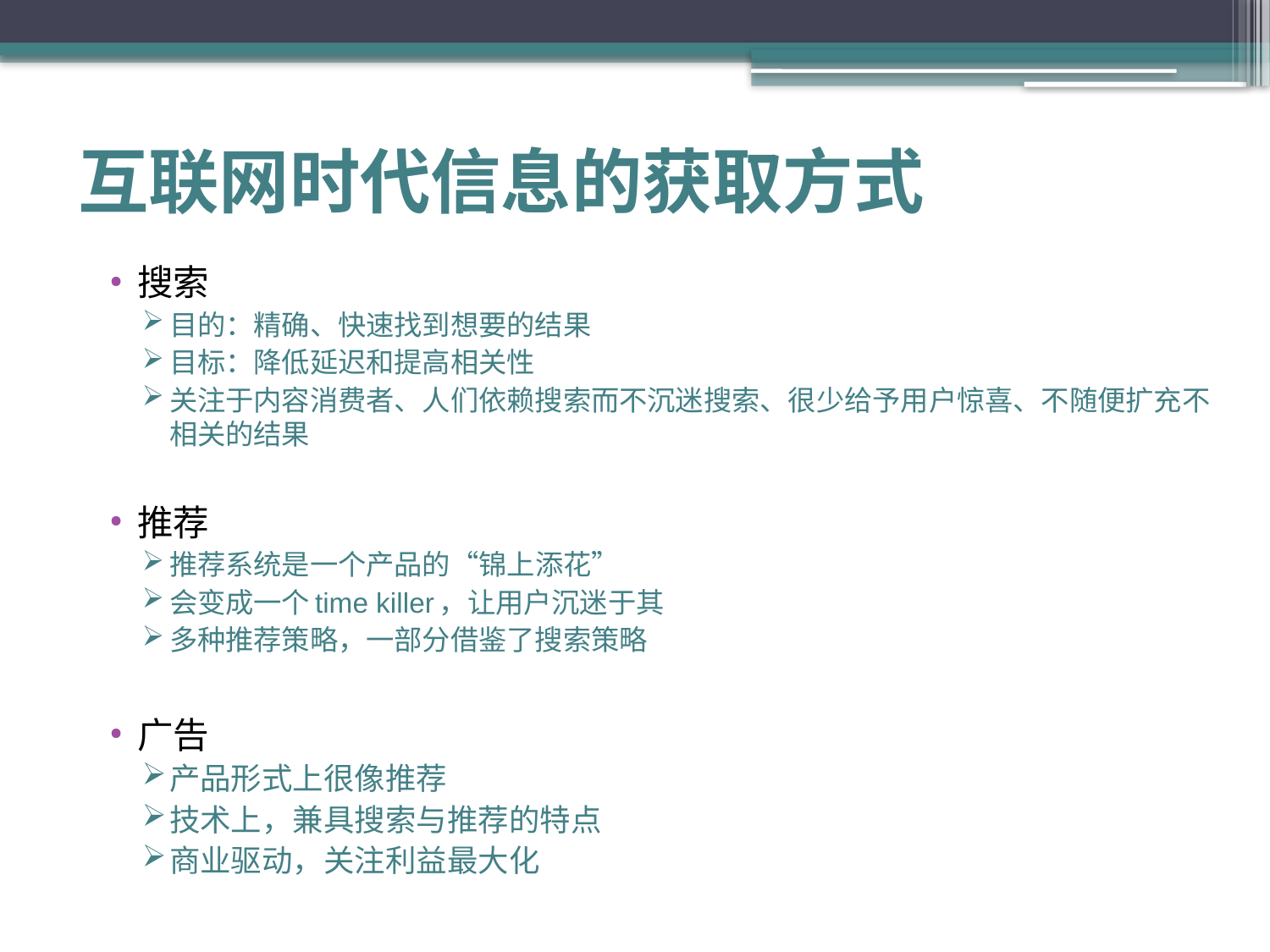

# 互联网时代信息的获取方式
搜索
目的：精确、快速找到想要的结果
目标：降低延迟和提高相关性
关注于内容消费者、人们依赖搜索而不沉迷搜索、很少给予用户惊喜、不随便扩充不相关的结果

推荐
推荐系统是一个产品的“锦上添花”
会变成一个time killer，让用户沉迷于其
多种推荐策略，一部分借鉴了搜索策略

广告
产品形式上很像推荐
技术上，兼具搜索与推荐的特点
商业驱动，关注利益最大化